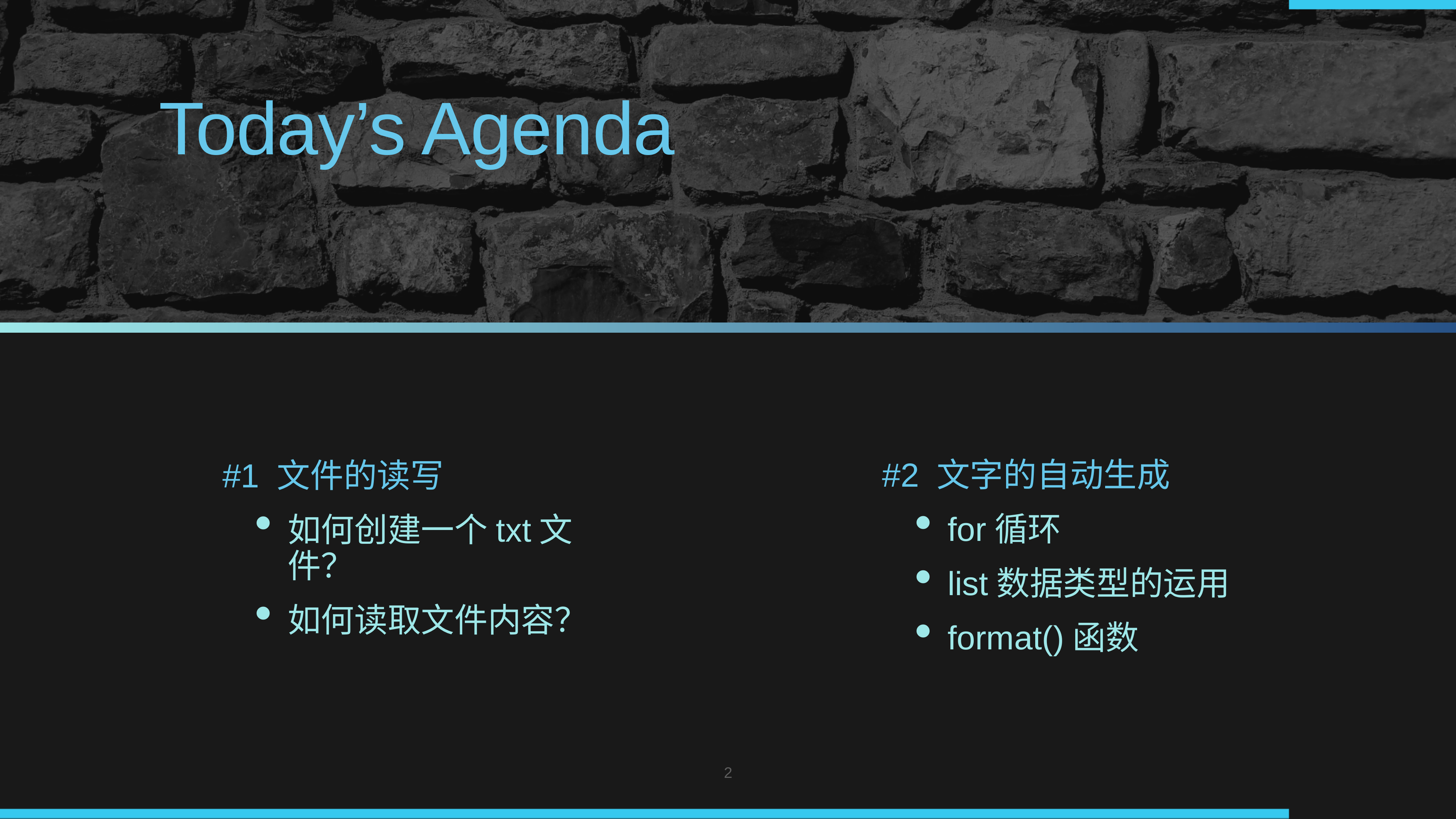

Today’s Agenda

#2 文字的自动生成
for循环
list数据类型的运用
format()函数

#1 文件的读写
如何创建一个txt文件？
如何读取文件内容？
2